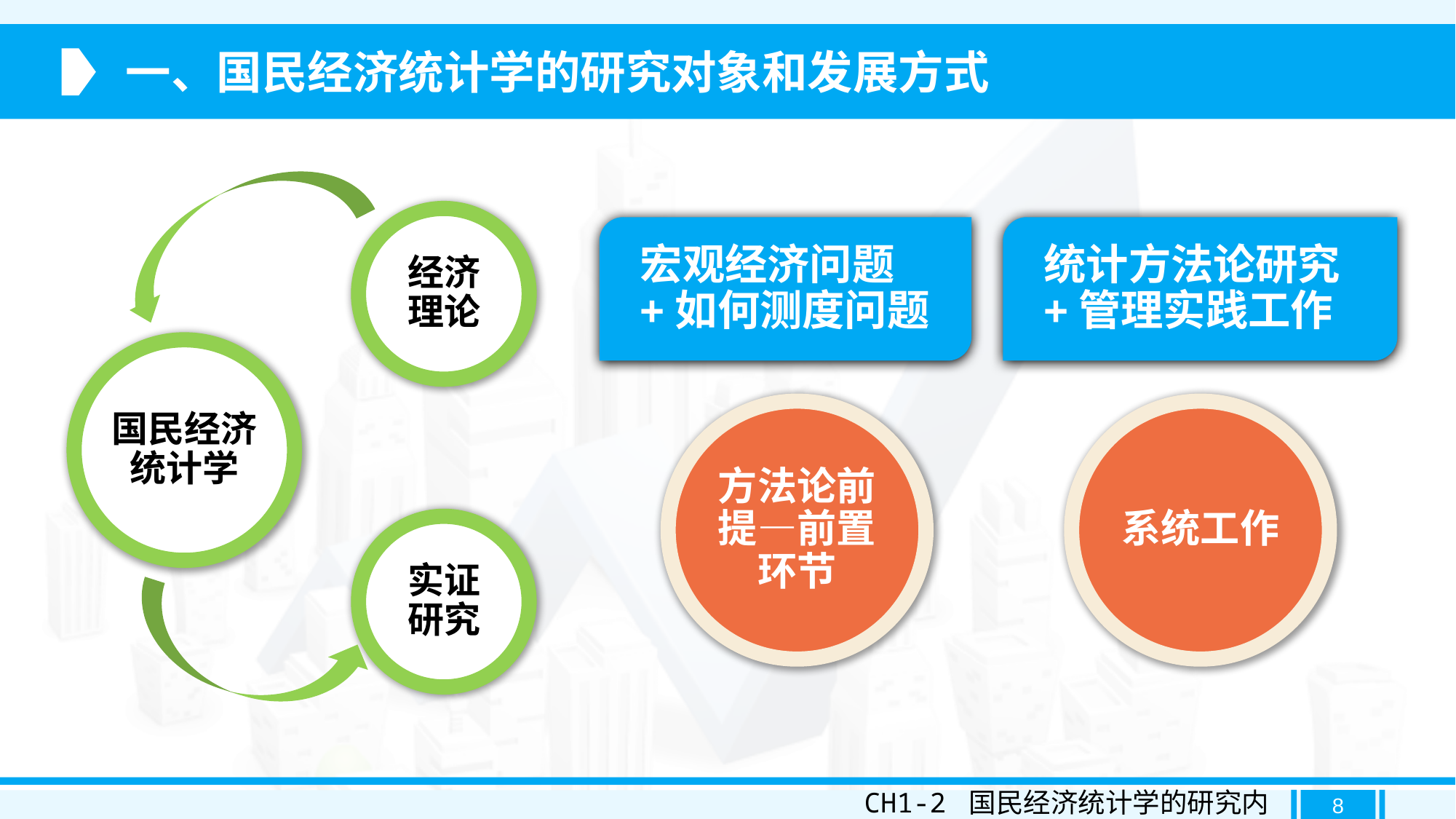

一、国民经济统计学的研究对象和发展方式

经济理论
宏观经济问题+如何测度问题
统计方法论研究+管理实践工作
国民经济统计学
方法论前提—前置环节
系统工作
实证研究

CH1-2 国民经济统计学的研究内容
8